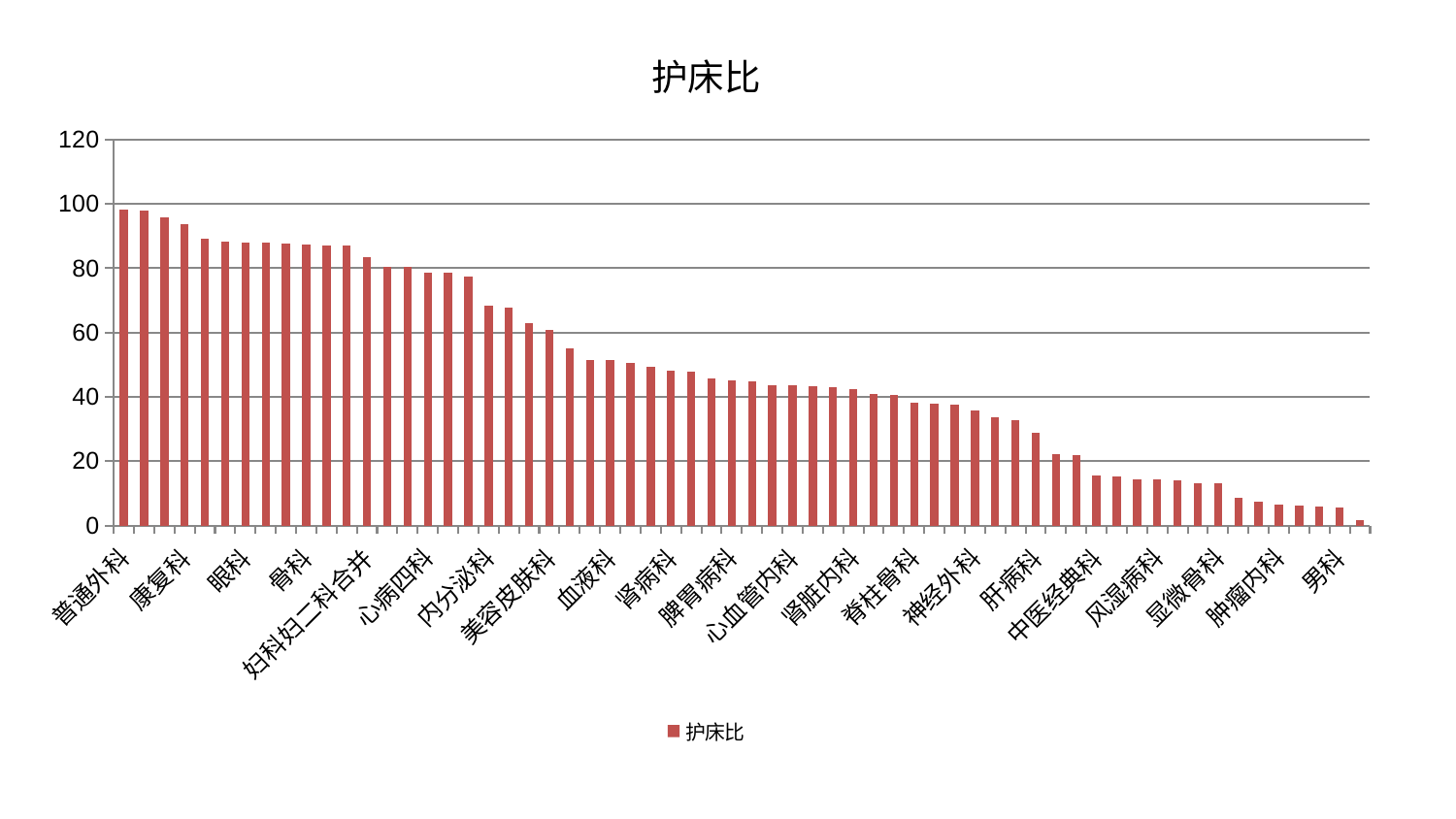

### Chart: 护床比

| Category | 护床比 |
|---|---|
| 普通外科 | 98.12296110415524 |
| 东区肾病科 | 97.96105755732462 |
| 运动损伤骨科 | 95.90943398341898 |
| 康复科 | 93.6138506936792 |
| 乳腺甲状腺外科 | 89.22009840315536 |
| 针灸科 | 88.3699499100314 |
| 眼科 | 87.86288359924323 |
| 脾胃科消化科合并 | 87.85842188355673 |
| 东区重症医学科 | 87.72507967847972 |
| 骨科 | 87.45336462888982 |
| 肝胆外科 | 87.17463021856256 |
| 关节骨科 | 86.9834736529728 |
| 妇科妇二科合并 | 83.40619421917981 |
| 耳鼻喉科 | 80.51024163471823 |
| 综合内科 | 80.48867943758312 |
| 心病四科 | 78.78162718250516 |
| 身心医学科 | 78.50750845764544 |
| 泌尿外科 | 77.42012198845262 |
| 内分泌科 | 68.30557232029746 |
| 消化内科 | 67.68373753759612 |
| 小儿骨科 | 62.849850111560414 |
| 美容皮肤科 | 60.93978313581285 |
| 重症医学科 | 55.00259670377137 |
| 脑病二科 | 51.60468808940464 |
| 血液科 | 51.39238682966931 |
| 心病三科 | 50.548308911301376 |
| 呼吸内科 | 49.39543512688949 |
| 肾病科 | 48.1905939554043 |
| 心病一科 | 47.94991964049999 |
| 脑病三科 | 45.87252063381144 |
| 脾胃病科 | 45.19260238533227 |
| 微创骨科 | 44.849346890300026 |
| 周围血管科 | 43.613193548550996 |
| 心血管内科 | 43.52996776940729 |
| 儿科 | 43.343189928702294 |
| 产科 | 42.87328682155551 |
| 肾脏内科 | 42.46797486932734 |
| 小儿推拿科 | 40.946531086926186 |
| 妇二科 | 40.67226105147981 |
| 脊柱骨科 | 38.179886720181734 |
| 脑病一科 | 37.8729056082522 |
| 肛肠科 | 37.42353099566118 |
| 神经外科 | 35.784531271625106 |
| 口腔科 | 33.534005773466745 |
| 皮肤科 | 32.64612971107248 |
| 肝病科 | 28.878918836754952 |
| 创伤骨科 | 22.064063820228096 |
| 老年医学科 | 21.803821526525248 |
| 中医经典科 | 15.596155883986484 |
| 神经内科 | 15.216617462444425 |
| 推拿科 | 14.456792975061173 |
| 风湿病科 | 14.366256086194106 |
| 治未病中心 | 14.03203330777898 |
| 胸外科 | 13.088275510459102 |
| 显微骨科 | 12.982968689430052 |
| 中医外治中心 | 8.514402305885227 |
| 妇科 | 7.277454030438069 |
| 肿瘤内科 | 6.501821745052072 |
| 心病二科 | 6.340728785878902 |
| 医院 | 5.86762381939554 |
| 男科 | 5.459215835990405 |
| 西区重症医学科 | 1.8151339448492454 |
31